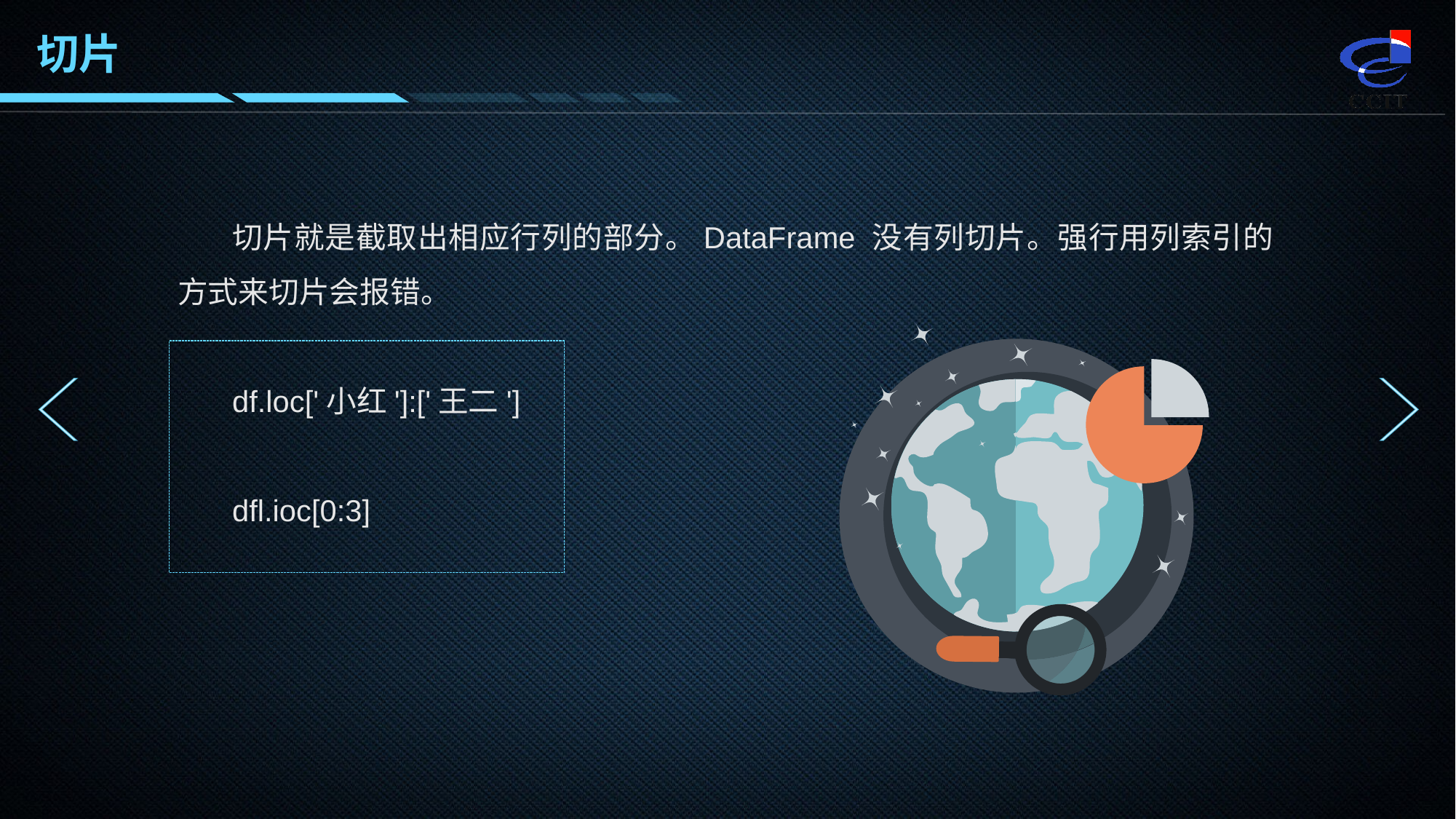

切片
切片就是截取出相应行列的部分。DataFrame 没有列切片。强行用列索引的方式来切片会报错。

df.loc['小红']:['王二']

dfl.ioc[0:3]